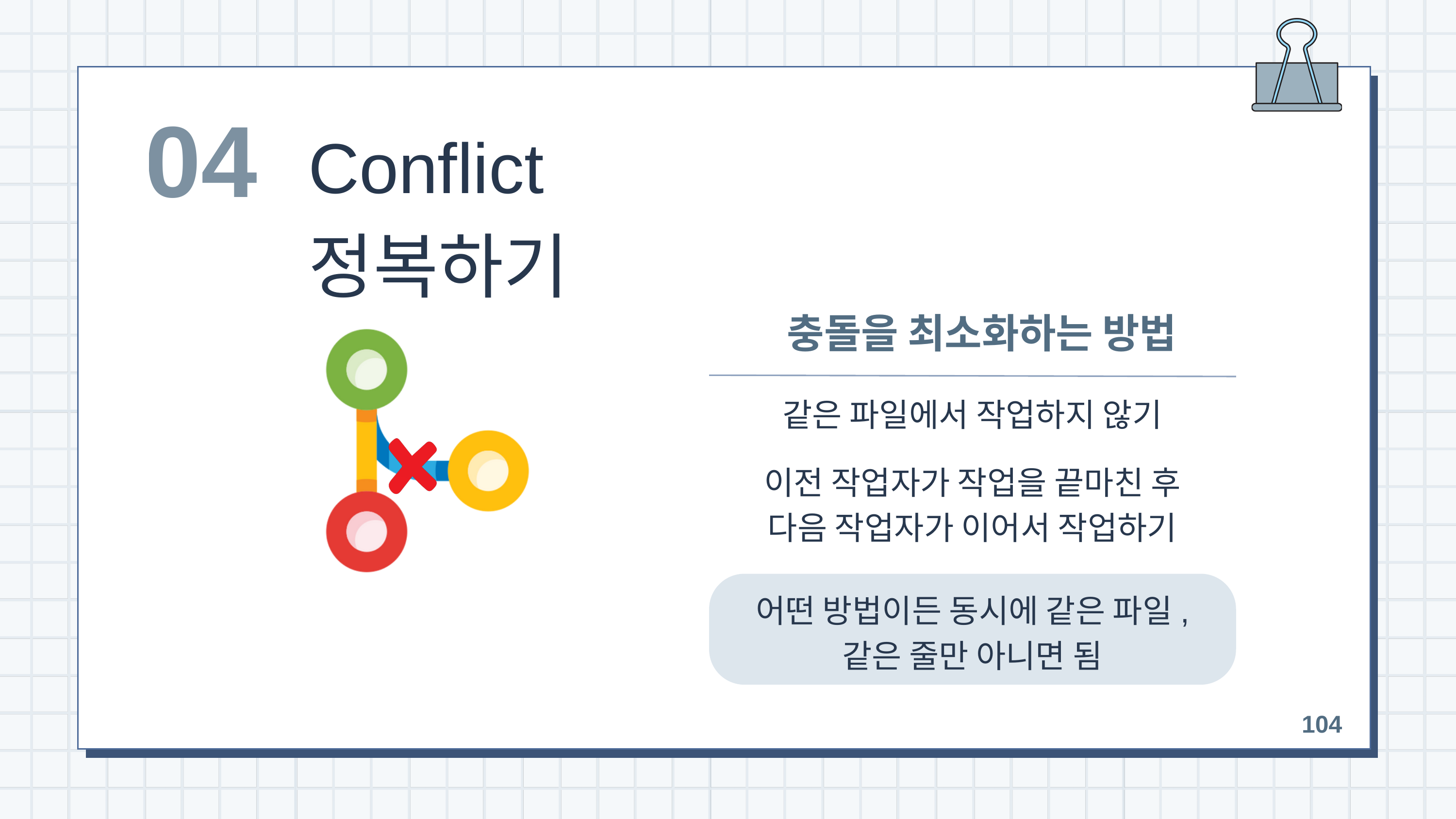

04
Conflict 정복하기

 충돌을 최소화하는 방법

같은 파일에서 작업하지 않기

이전 작업자가 작업을 끝마친 후
다음 작업자가 이어서 작업하기

어떤 방법이든 동시에 같은 파일,
같은 줄만 아니면 됨
104